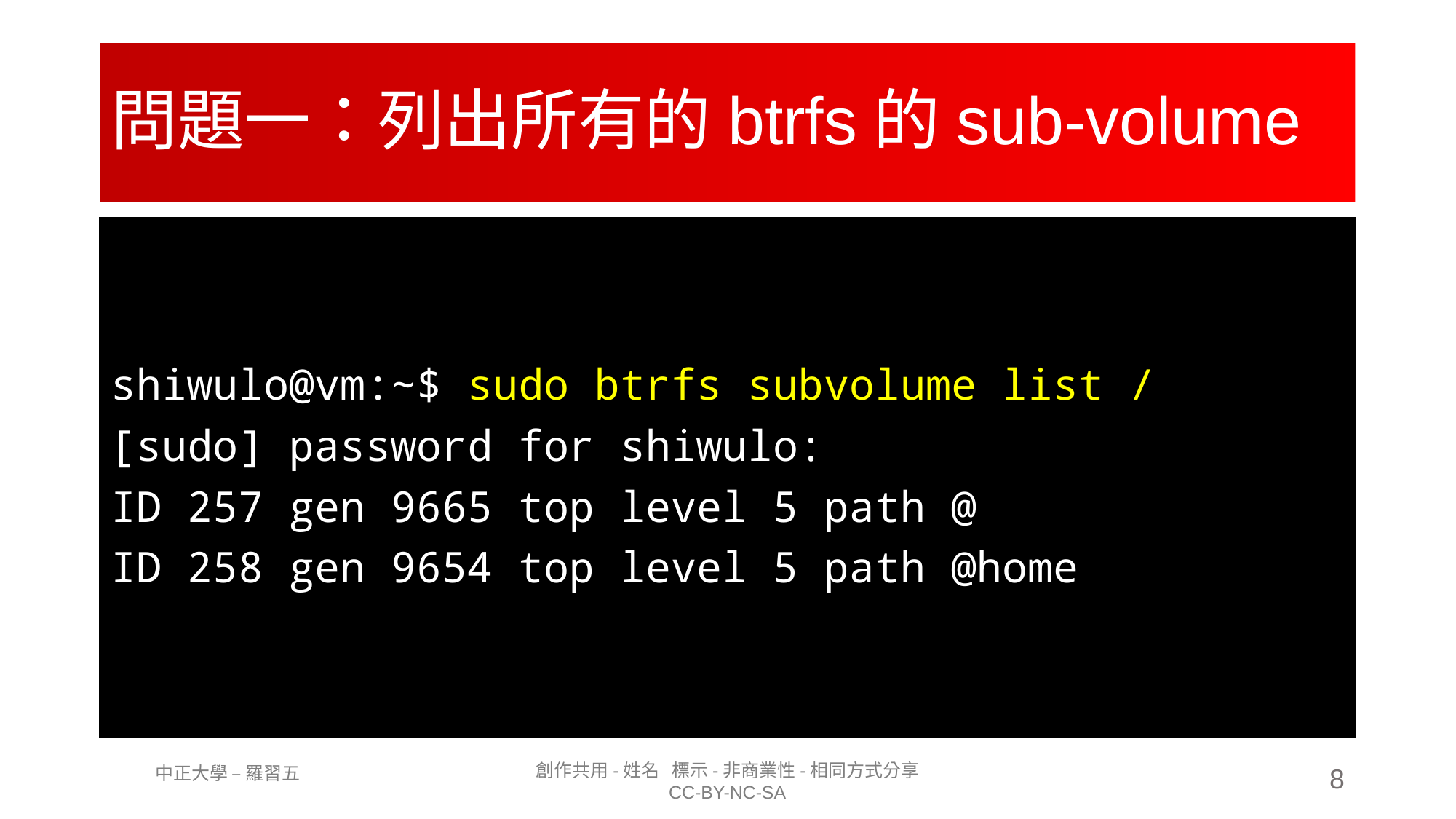

# 問題一：列出所有的btrfs的sub-volume
shiwulo@vm:~$ sudo btrfs subvolume list /
[sudo] password for shiwulo:
ID 257 gen 9665 top level 5 path @
ID 258 gen 9654 top level 5 path @home